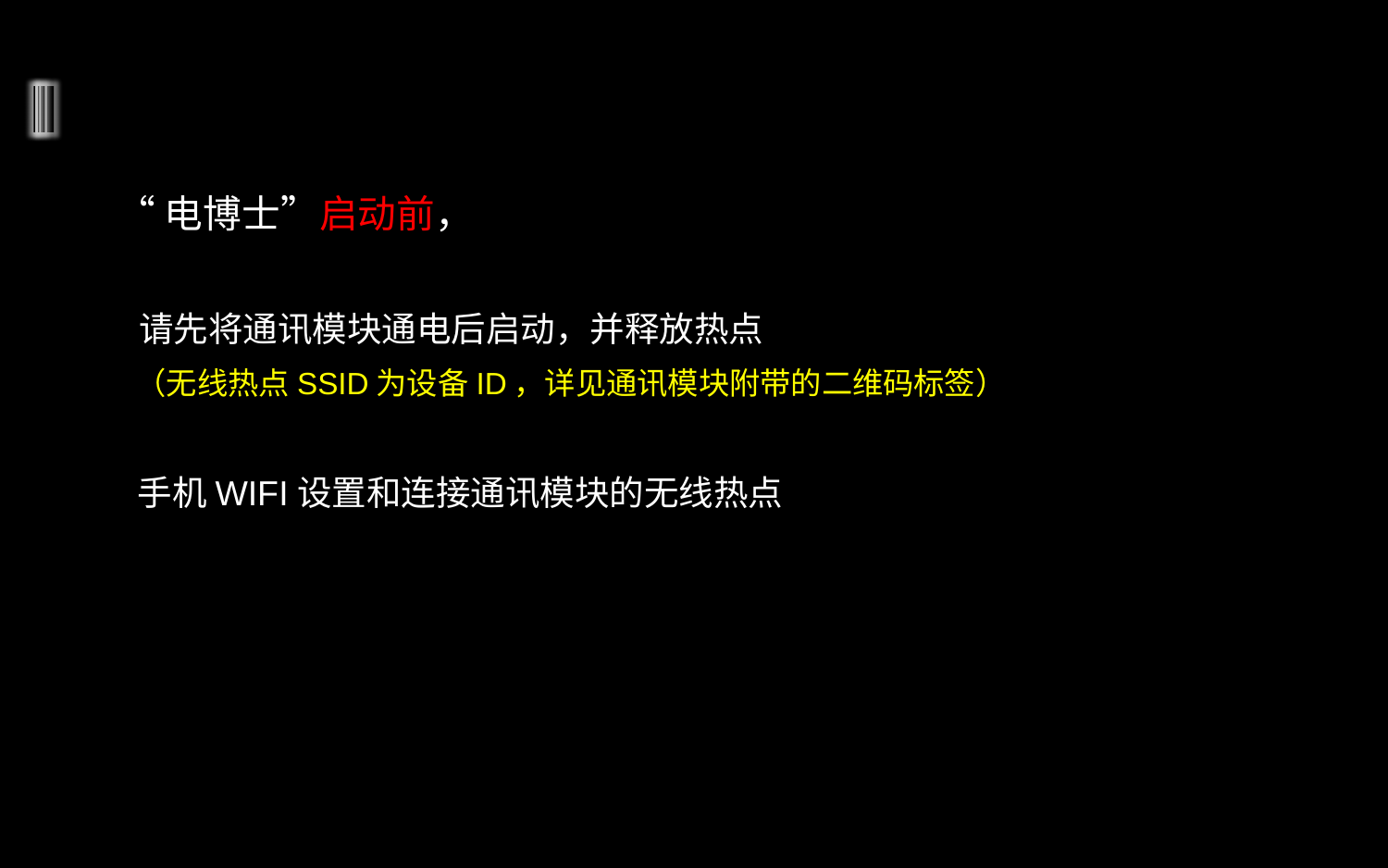

“电博士”启动前，

请先将通讯模块通电后启动，并释放热点
（无线热点SSID为设备ID，详见通讯模块附带的二维码标签）
手机WIFI设置和连接通讯模块的无线热点